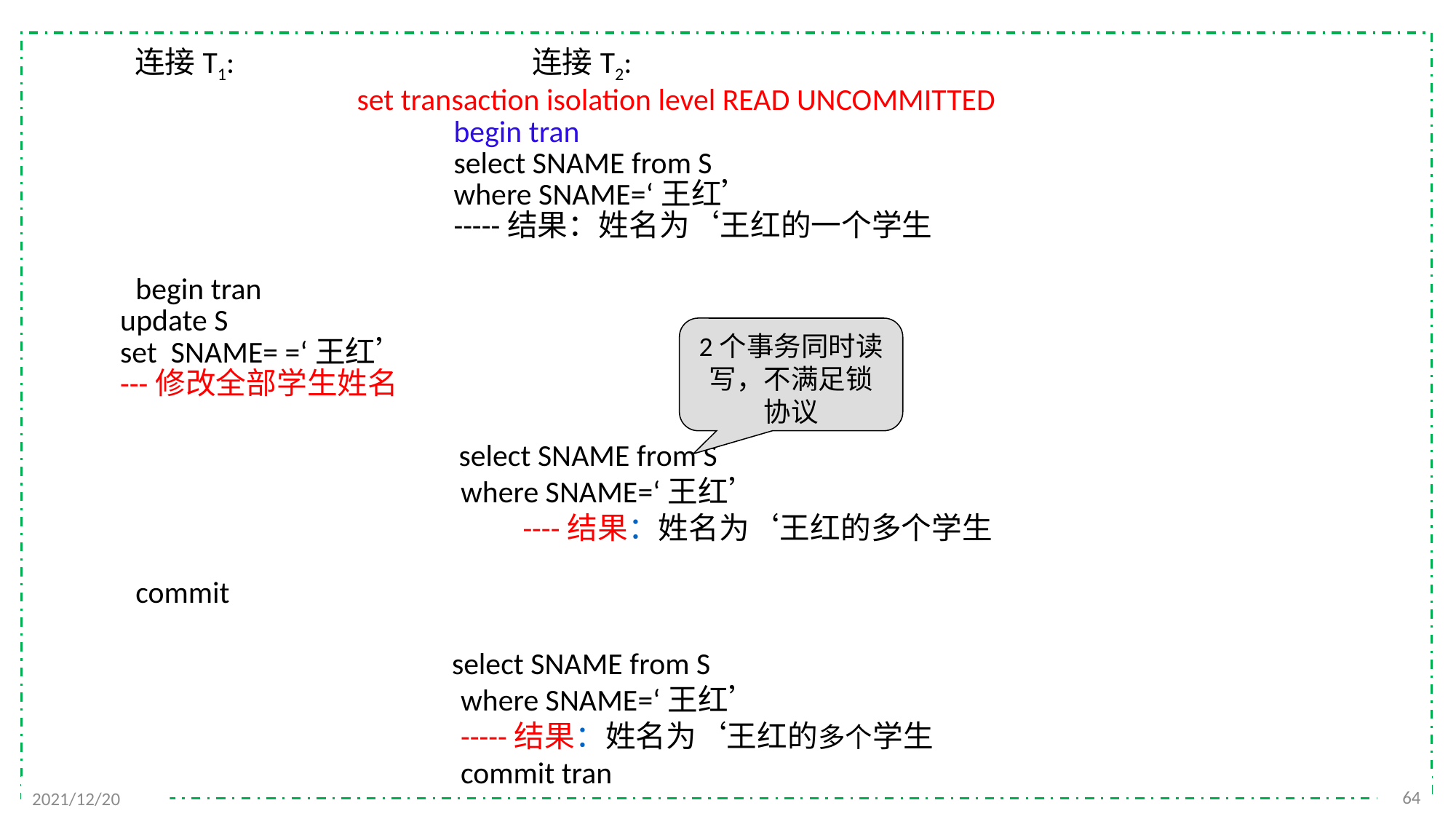

连接T1:                                          连接T2:
                                set transaction isolation level READ UNCOMMITTED
                                              begin tran
                                              select SNAME from S
                                              where SNAME=‘王红’
                                              -----结果：姓名为‘王红的一个学生

begin tran
      update S
      set  SNAME= =‘王红’
      ---修改全部学生姓名

                                                       select SNAME from S
                                               where SNAME=‘王红’
                                                        ----结果：姓名为‘王红的多个学生

commit

                                                      select SNAME from S
                                               where SNAME=‘王红’
                                               -----结果：姓名为‘王红的多个学生
                                               commit tran
2个事务同时读写，不满足锁协议
64
2021/12/20